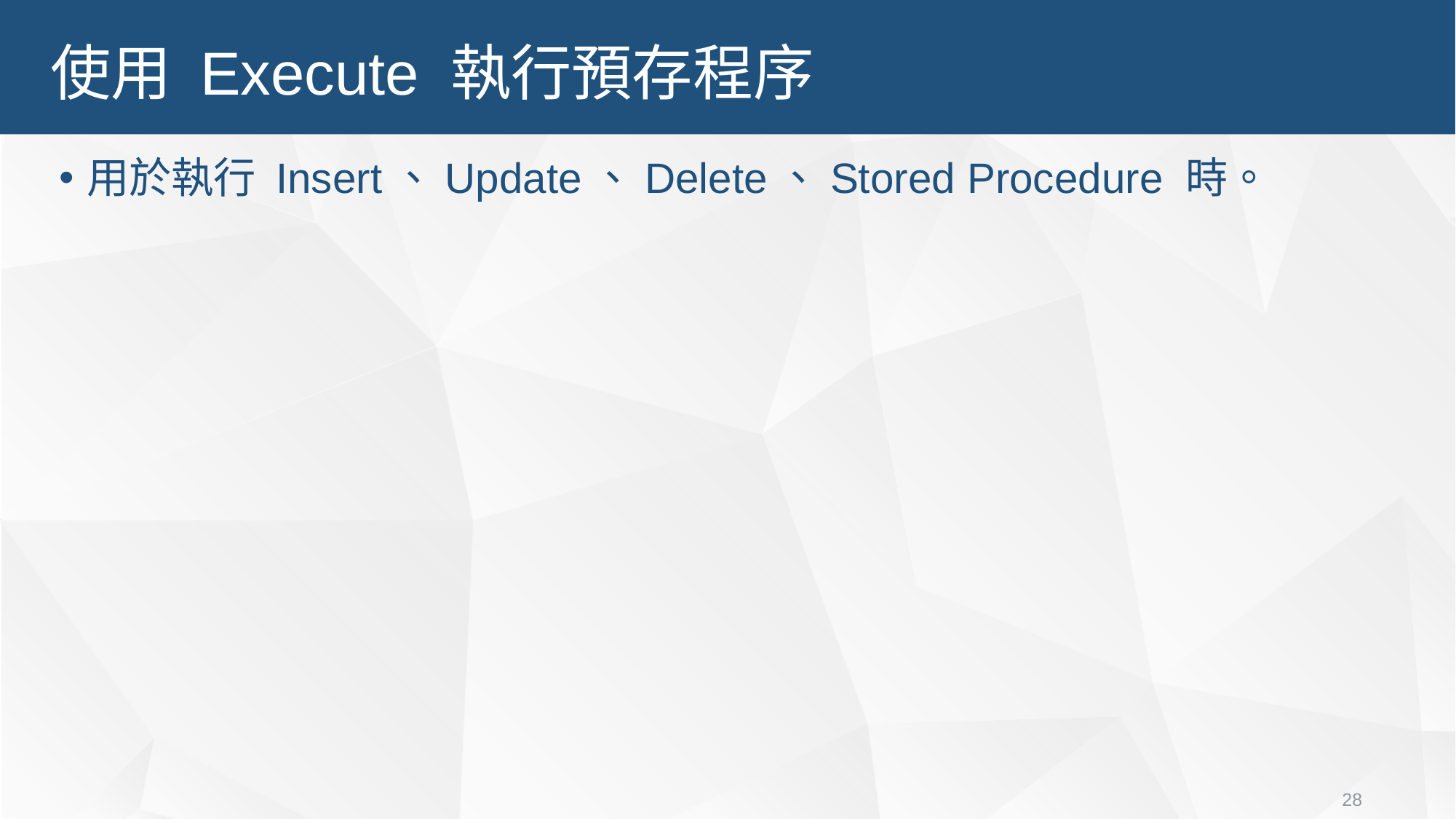

使用 Execute 執行預存程序

用於執行 Insert、Update、Delete、Stored Procedure 時。